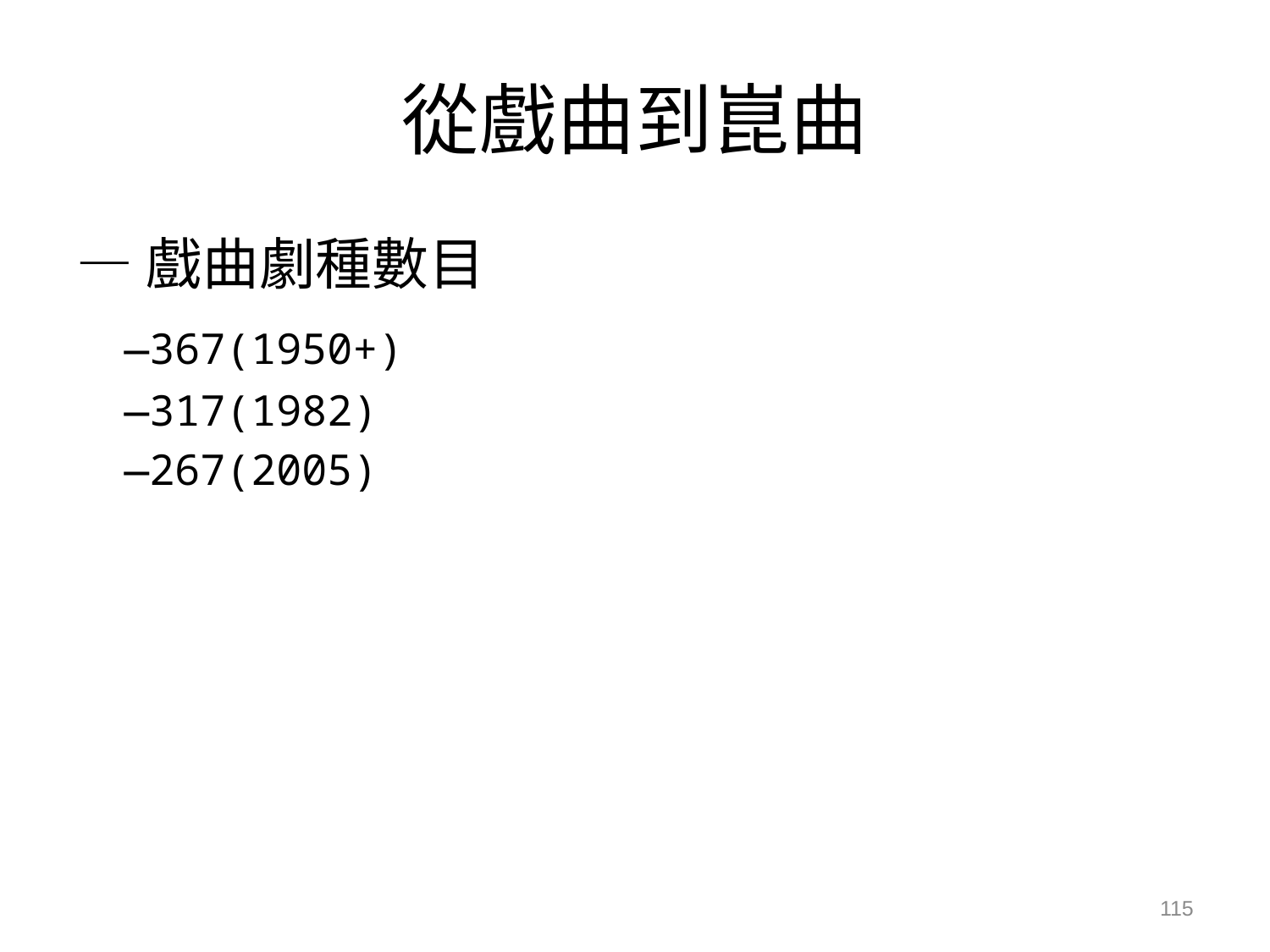

# 從戲曲到崑曲
—戲曲劇種數目
	—367(1950+)
	—317(1982)
	—267(2005)
115